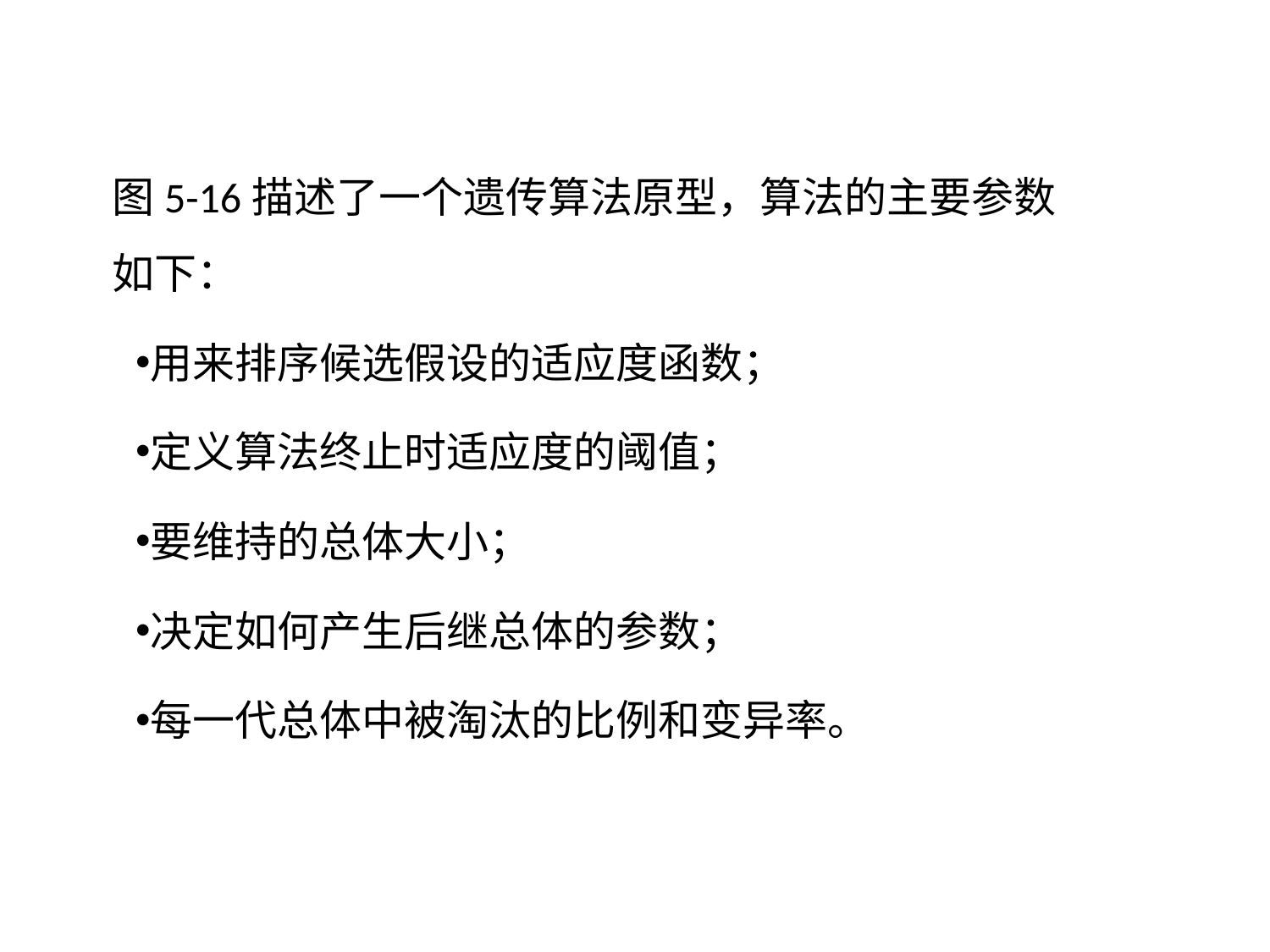

4.4主要类型
图5-16描述了一个遗传算法原型，算法的主要参数如下：
用来排序候选假设的适应度函数；
定义算法终止时适应度的阈值；
要维持的总体大小；
决定如何产生后继总体的参数；
每一代总体中被淘汰的比例和变异率。